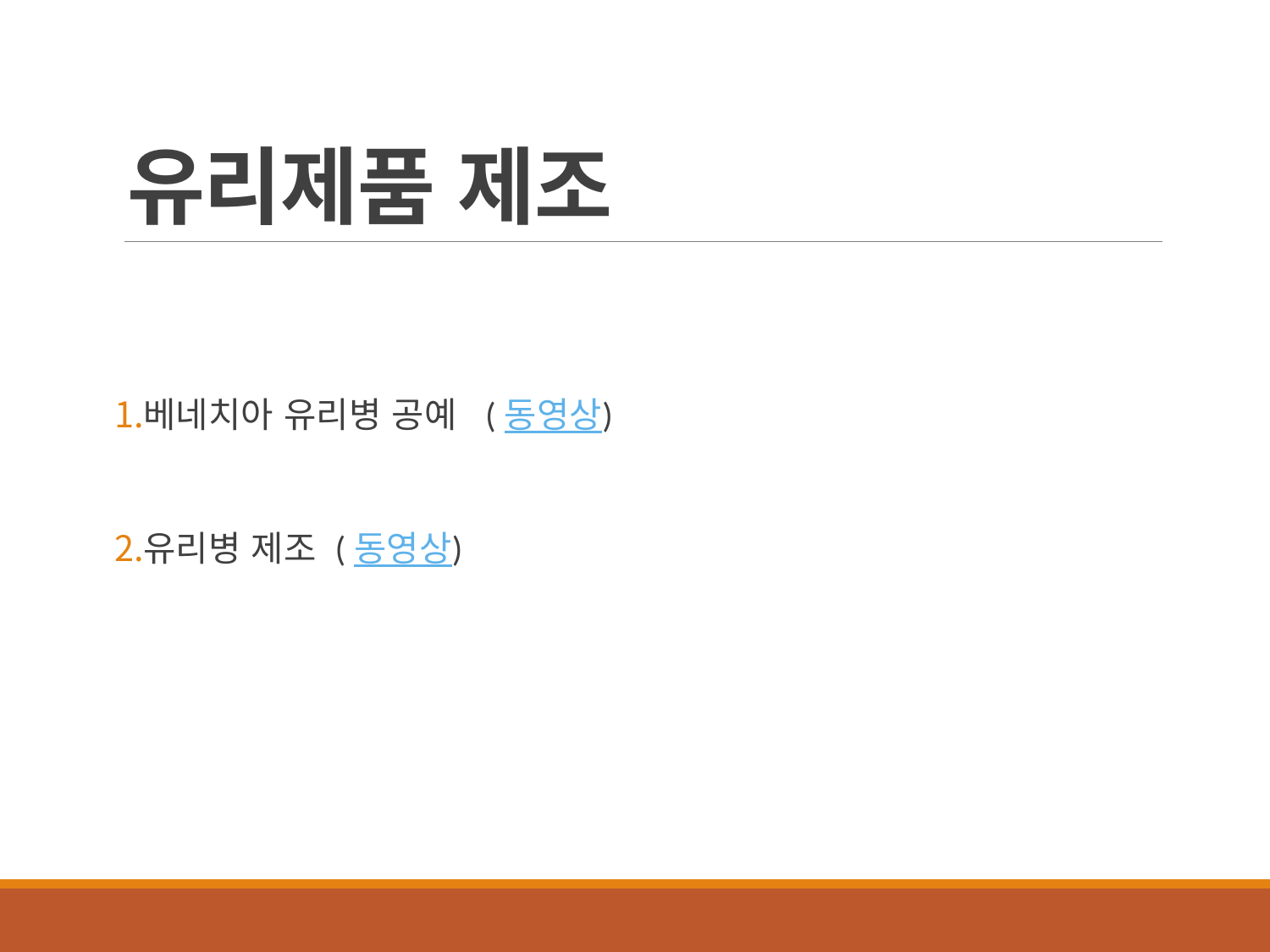

# 유리제품 제조

베네치아 유리병 공예  (동영상)

유리병 제조 (동영상)